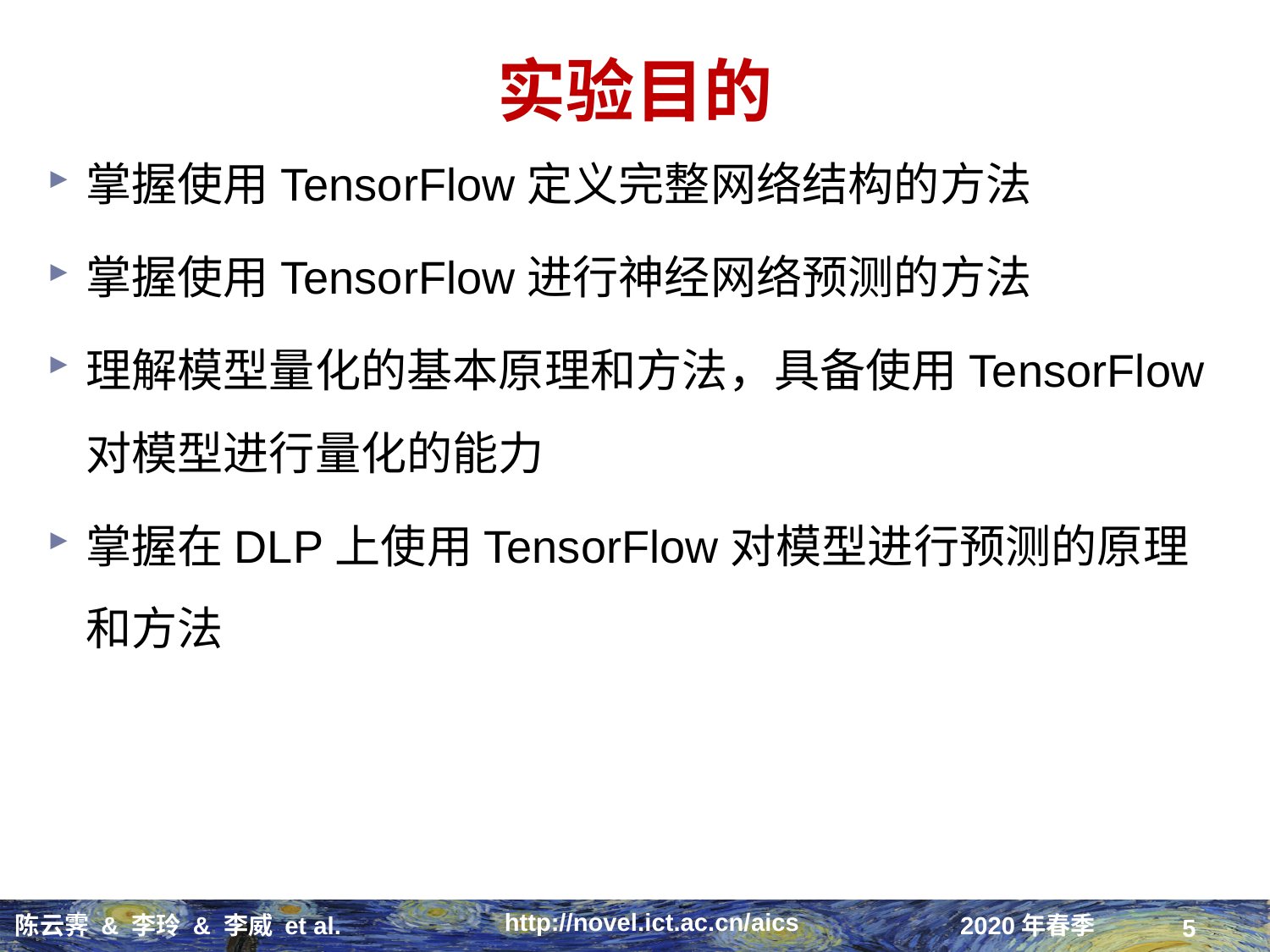

# 实验目的
掌握使用TensorFlow定义完整网络结构的方法
掌握使用TensorFlow进行神经网络预测的方法
理解模型量化的基本原理和方法，具备使用TensorFlow对模型进行量化的能力
掌握在DLP上使用TensorFlow对模型进行预测的原理和方法
5